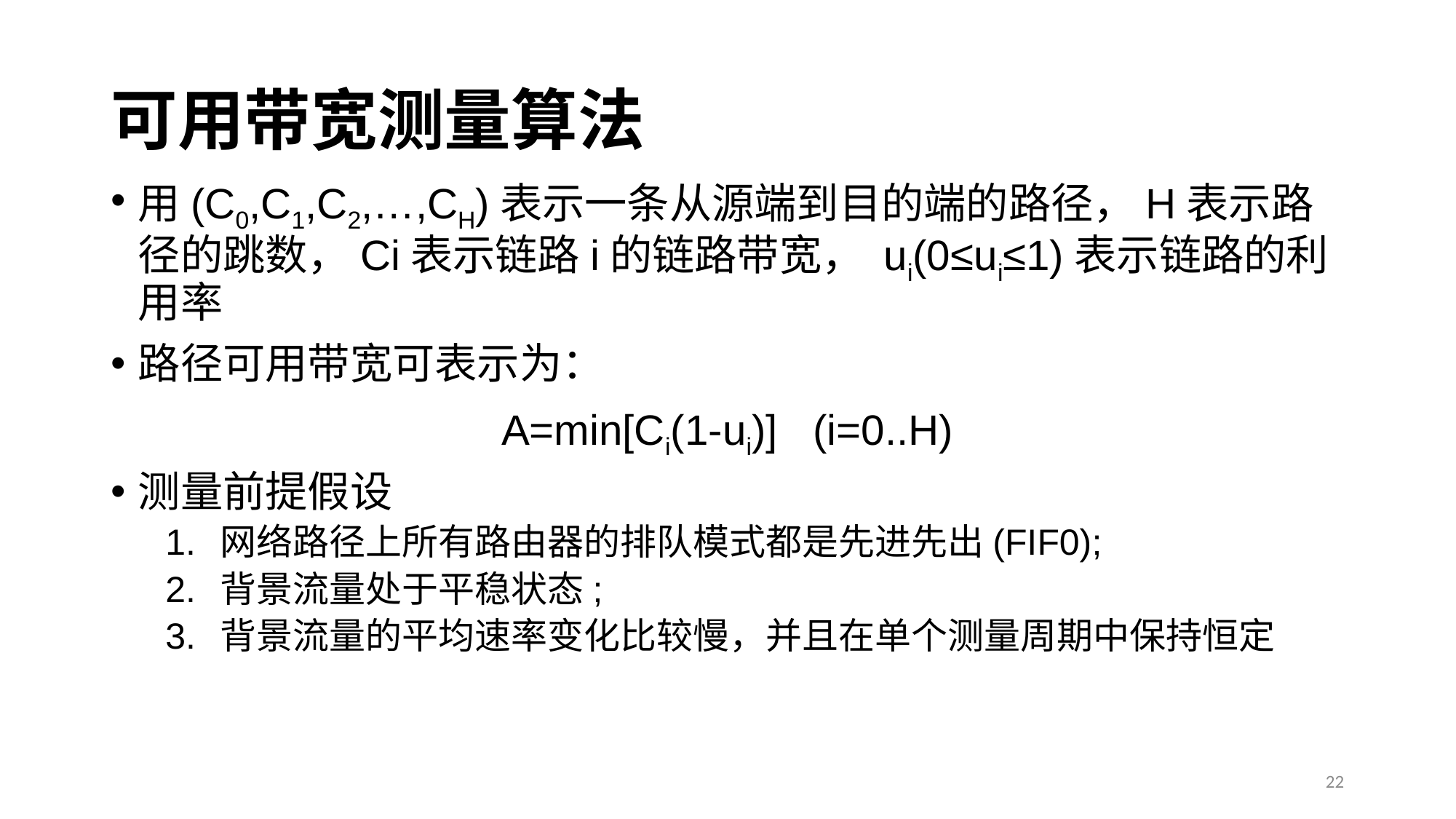

# 可用带宽测量算法
用(C0,C1,C2,…,CH)表示一条从源端到目的端的路径，H表示路径的跳数，Ci表示链路i的链路带宽， ui(0≤ui≤1)表示链路的利用率
路径可用带宽可表示为：
A=min[Ci(1-ui)]   (i=0..H)
测量前提假设
网络路径上所有路由器的排队模式都是先进先出(FIF0);
背景流量处于平稳状态;
背景流量的平均速率变化比较慢，并且在单个测量周期中保持恒定

22